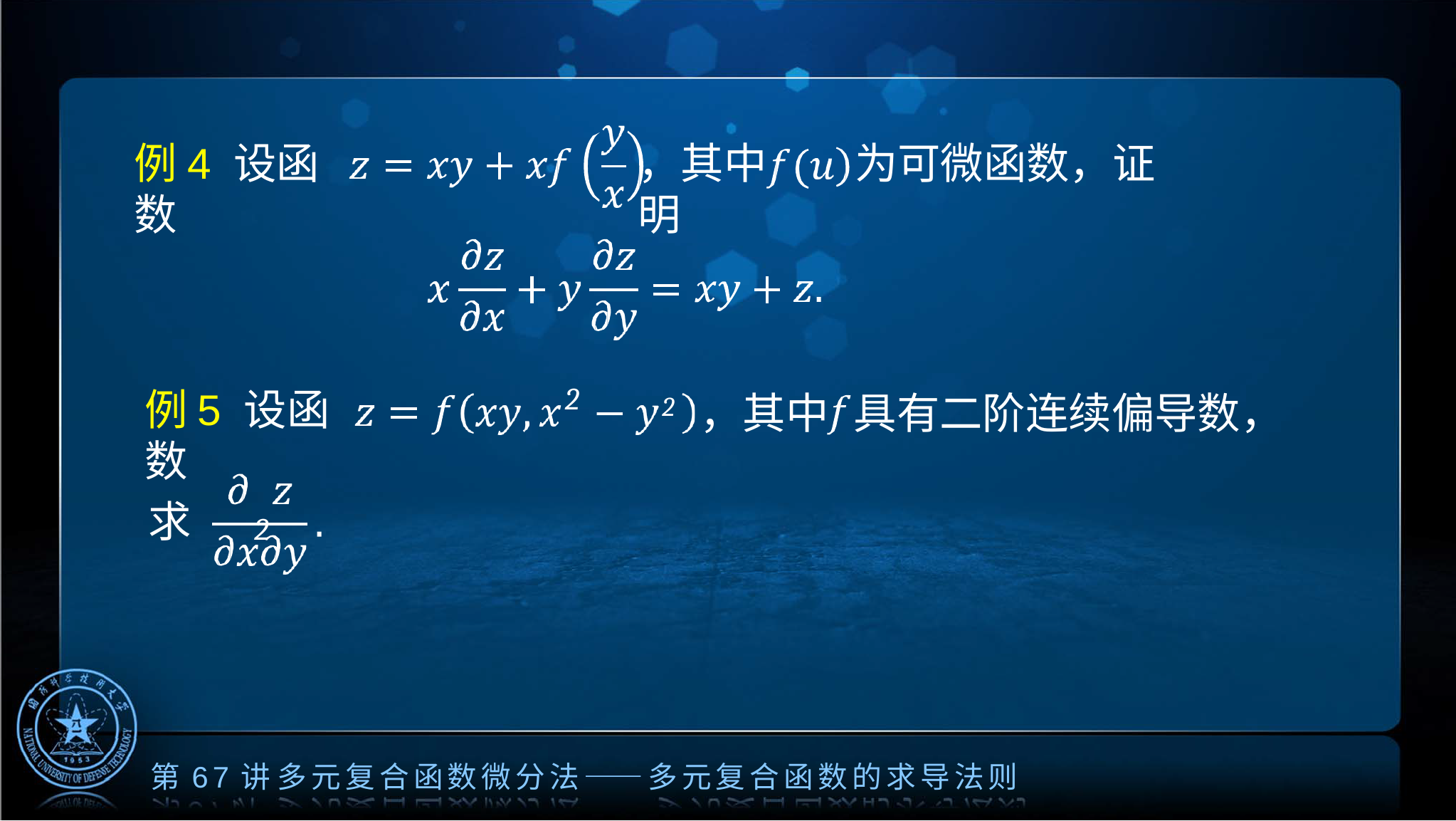

# 例4 设函数
，其中	为可微函数，证明

2
例5 设函数
2
2	，其中	具有二阶连续偏导数，

求

第67讲	多元复合函数微分法——多元复合函数的求导法则